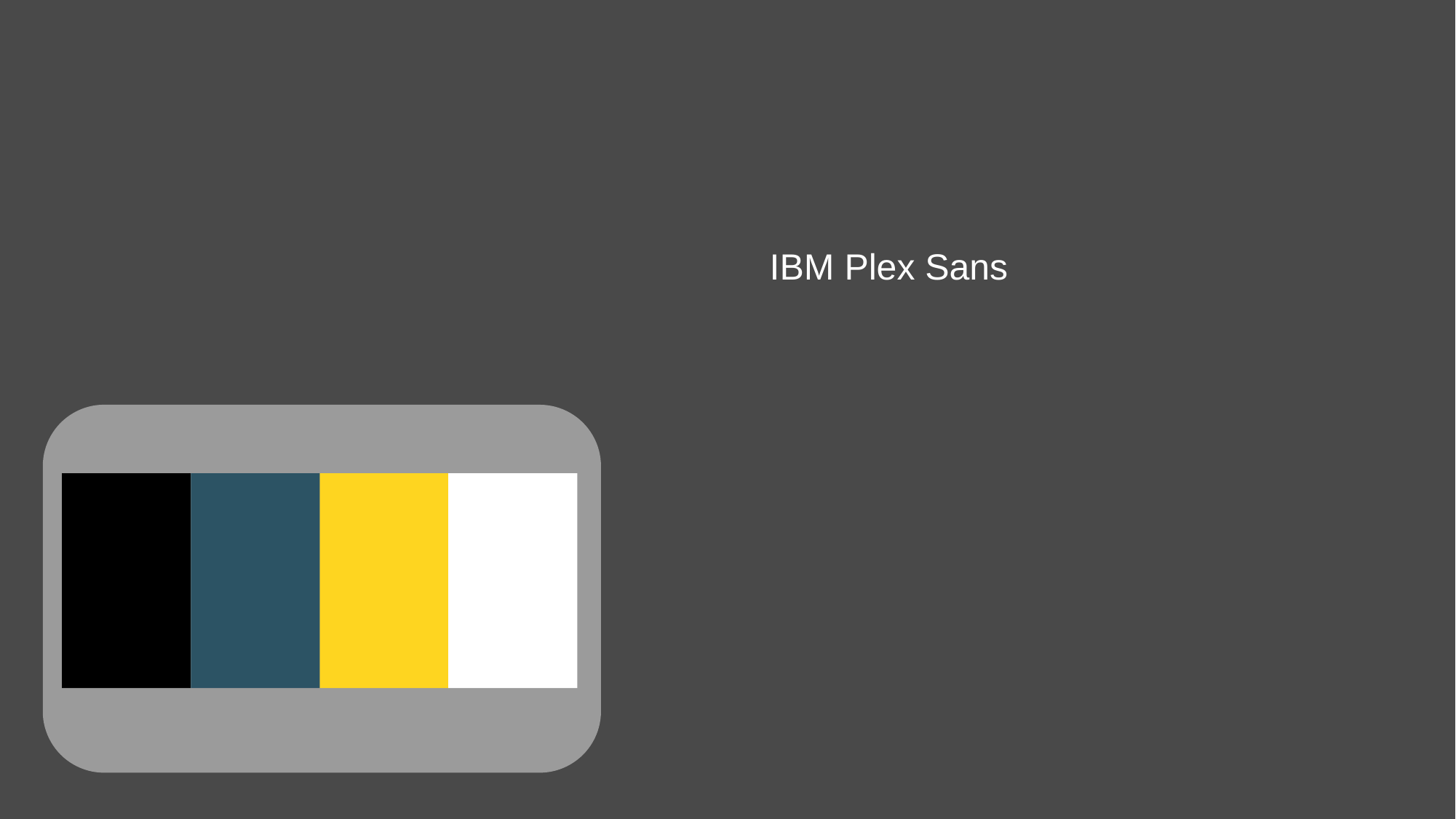

01
디자인 컨셉 (FONT & COLOR)
FONT
CONTENT
TITLE/POINT
ROBOTO
ROBOTO/IBM Plex Sans

COLOR

SUB
TEXT
MAIN
POINT

#000
#FFF
#FED520
#2C5364